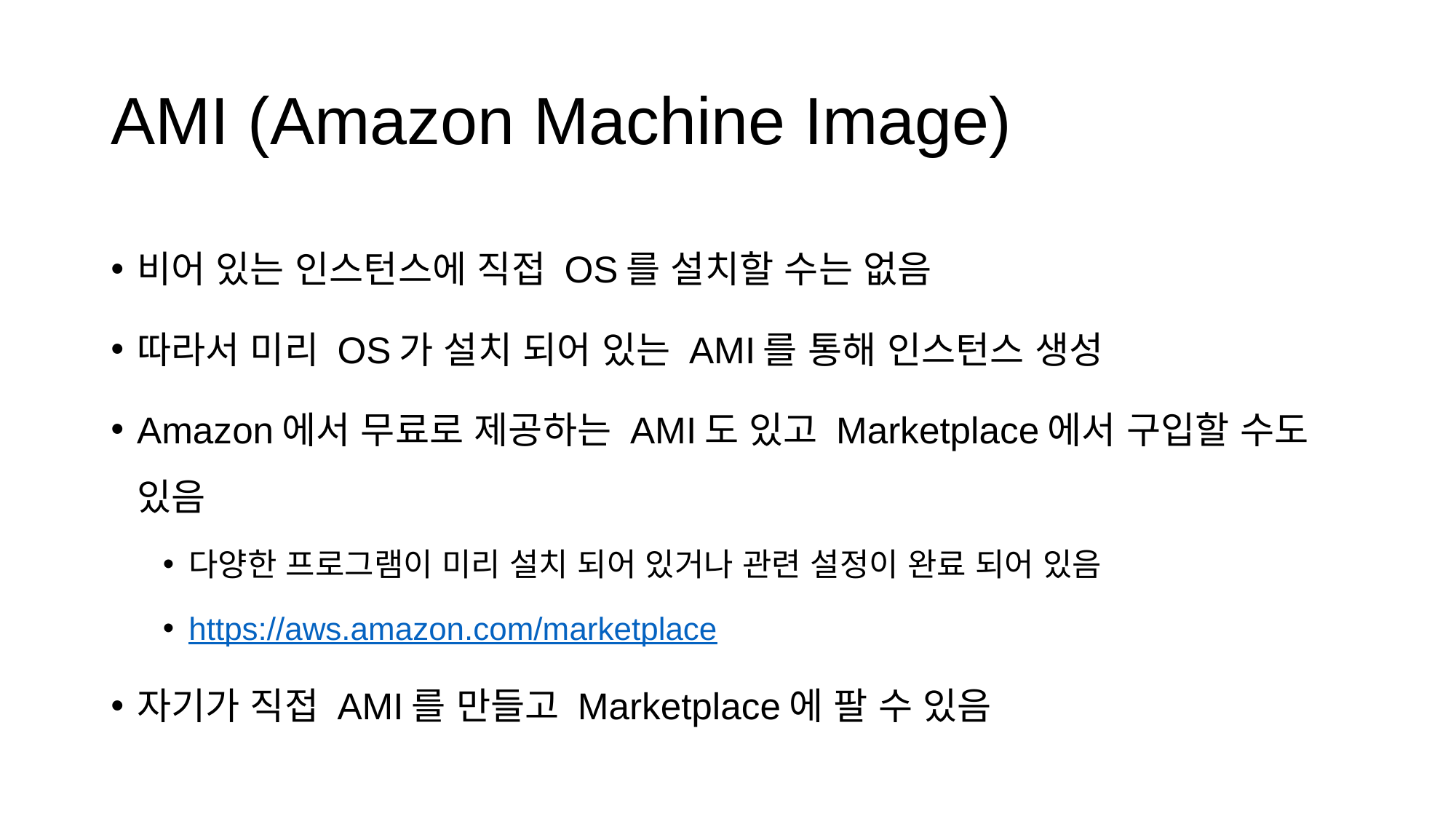

# AMI (Amazon Machine Image)
비어 있는 인스턴스에 직접 OS를 설치할 수는 없음
따라서 미리 OS가 설치 되어 있는 AMI를 통해 인스턴스 생성
Amazon에서 무료로 제공하는 AMI도 있고 Marketplace에서 구입할 수도 있음
다양한 프로그램이 미리 설치 되어 있거나 관련 설정이 완료 되어 있음
https://aws.amazon.com/marketplace
자기가 직접 AMI를 만들고 Marketplace에 팔 수 있음